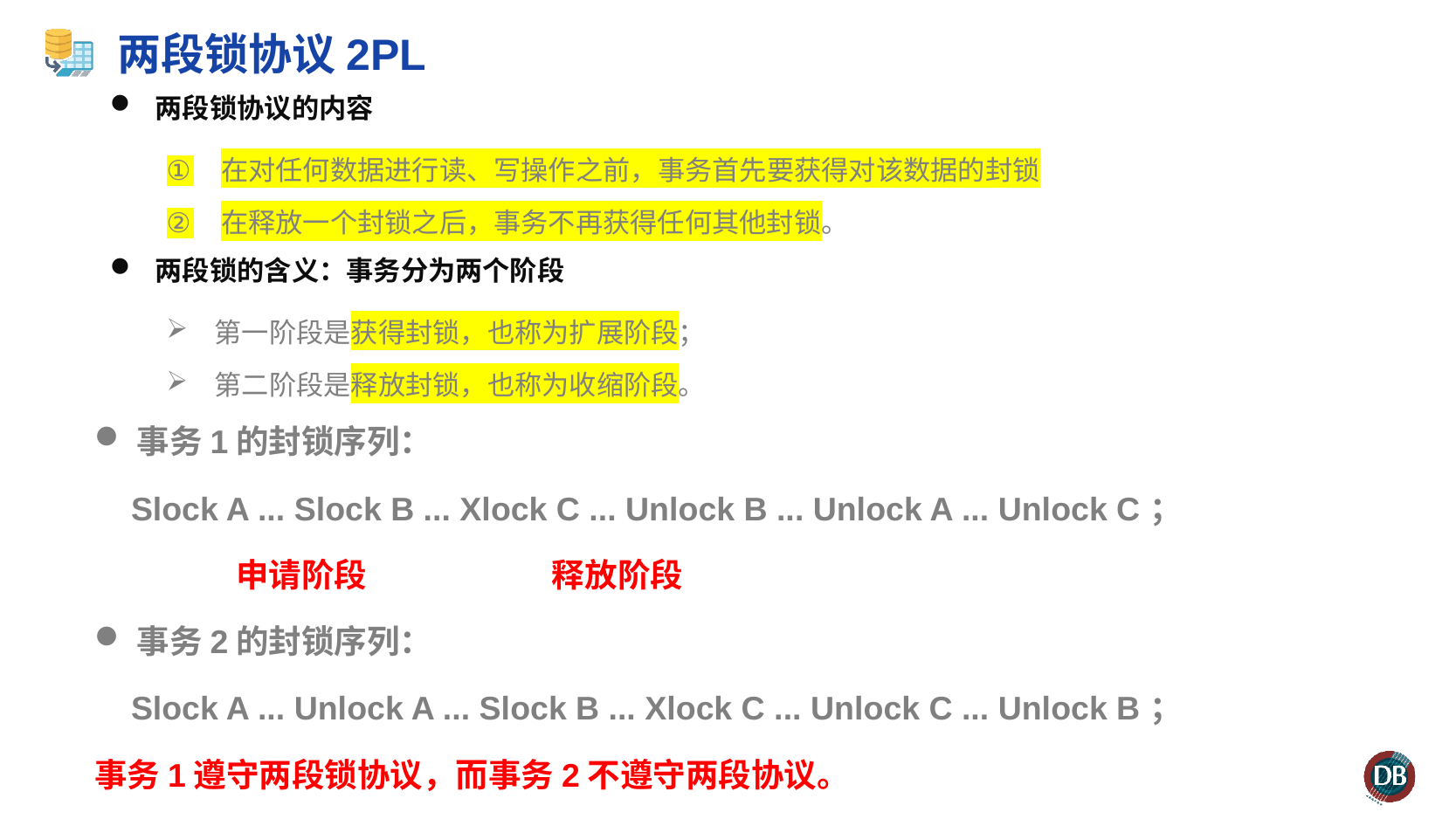

# 两段锁协议2PL
两段锁协议的内容
在对任何数据进行读、写操作之前，事务首先要获得对该数据的封锁
在释放一个封锁之后，事务不再获得任何其他封锁。
两段锁的含义：事务分为两个阶段
 第一阶段是获得封锁，也称为扩展阶段；
 第二阶段是释放封锁，也称为收缩阶段。
事务1的封锁序列：
    Slock A ... Slock B ... Xlock C ... Unlock B ... Unlock A ... Unlock C；
                  申请阶段                         释放阶段
事务2的封锁序列：
    Slock A ... Unlock A ... Slock B ... Xlock C ... Unlock C ... Unlock B；
事务1遵守两段锁协议，而事务2不遵守两段协议。